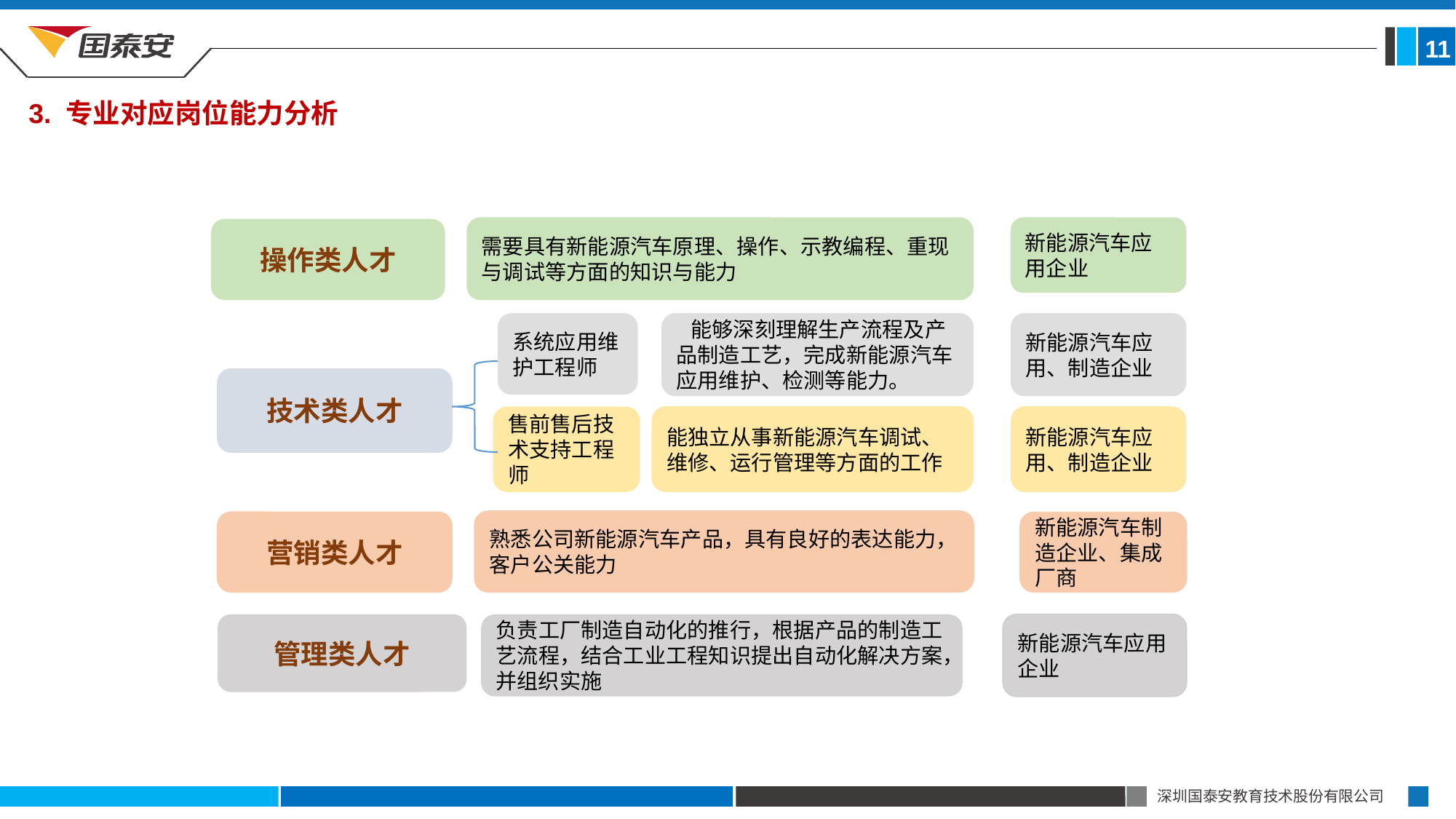

11
3. 专业对应岗位能力分析
需要具有新能源汽车原理、操作、示教编程、重现与调试等方面的知识与能力

操作类人才

系统应用维护工程师

  能够深刻理解生产流程及产品制造工艺，完成新能源汽车应用维护、检测等能力。

管理类人才
负责工厂制造自动化的推行，根据产品的制造工艺流程，结合工业工程知识提出自动化解决方案，并组织实施
能独立从事新能源汽车调试、维修、运行管理等方面的工作

售前售后技术支持工程师

25%
新能源汽车应用企业
新能源汽车应用、制造企业

技术类人才
新能源汽车应用、制造企业
熟悉公司新能源汽车产品，具有良好的表达能力，客户公关能力
营销类人才
新能源汽车制造企业、集成厂商
新能源汽车应用企业